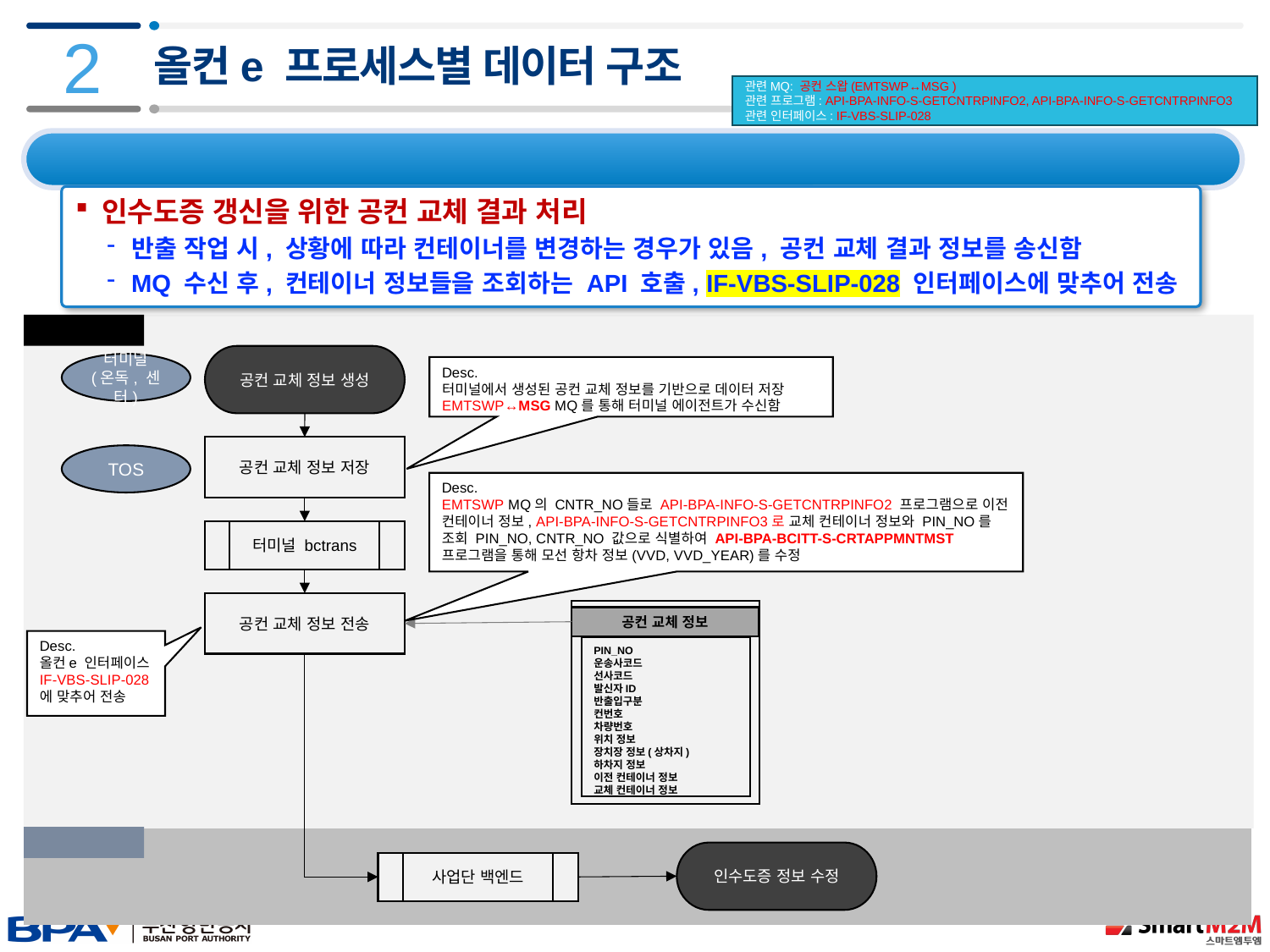

2
올컨e 프로세스별 데이터 구조
관련MQ: 공컨 스왑(EMTSWP↔MSG )
관련 프로그램: API-BPA-INFO-S-GETCNTRPINFO2, API-BPA-INFO-S-GETCNTRPINFO3
관련 인터페이스: IF-VBS-SLIP-028
2.4 데이터 구조 및 프로세스 – 12) 공컨 교체 결과
인수도증 갱신을 위한 공컨 교체 결과 처리
반출 작업 시, 상황에 따라 컨테이너를 변경하는 경우가 있음, 공컨 교체 결과 정보를 송신함
MQ 수신 후, 컨테이너 정보들을 조회하는 API 호출, IF-VBS-SLIP-028 인터페이스에 맞추어 전송

터미널 IDC
공컨 교체 정보 생성
터미널
(온독, 센터)
Desc.
터미널에서 생성된 공컨 교체 정보를 기반으로 데이터 저장
EMTSWP↔MSG MQ를 통해 터미널 에이전트가 수신함
공컨 교체 정보 저장
TOS
Desc.
EMTSWP MQ의 CNTR_NO들로 API-BPA-INFO-S-GETCNTRPINFO2 프로그램으로 이전 컨테이너 정보, API-BPA-INFO-S-GETCNTRPINFO3로 교체 컨테이너 정보와 PIN_NO를 조회 PIN_NO, CNTR_NO 값으로 식별하여 API-BPA-BCITT-S-CRTAPPMNTMST 프로그램을 통해 모선 항차 정보(VVD, VVD_YEAR)를 수정

터미널 bctrans
공컨 교체 정보 전송

공컨 교체 정보
PIN_NO
운송사코드
선사코드
발신자ID
반출입구분
컨번호
차량번호
위치 정보
장치장 정보(상차지)
하차지 정보
이전 컨테이너 정보
교체 컨테이너 정보
Desc.
올컨e 인터페이스 IF-VBS-SLIP-028
에 맞추어 전송

사업단 IDC
인수도증 정보 수정
사업단 백엔드